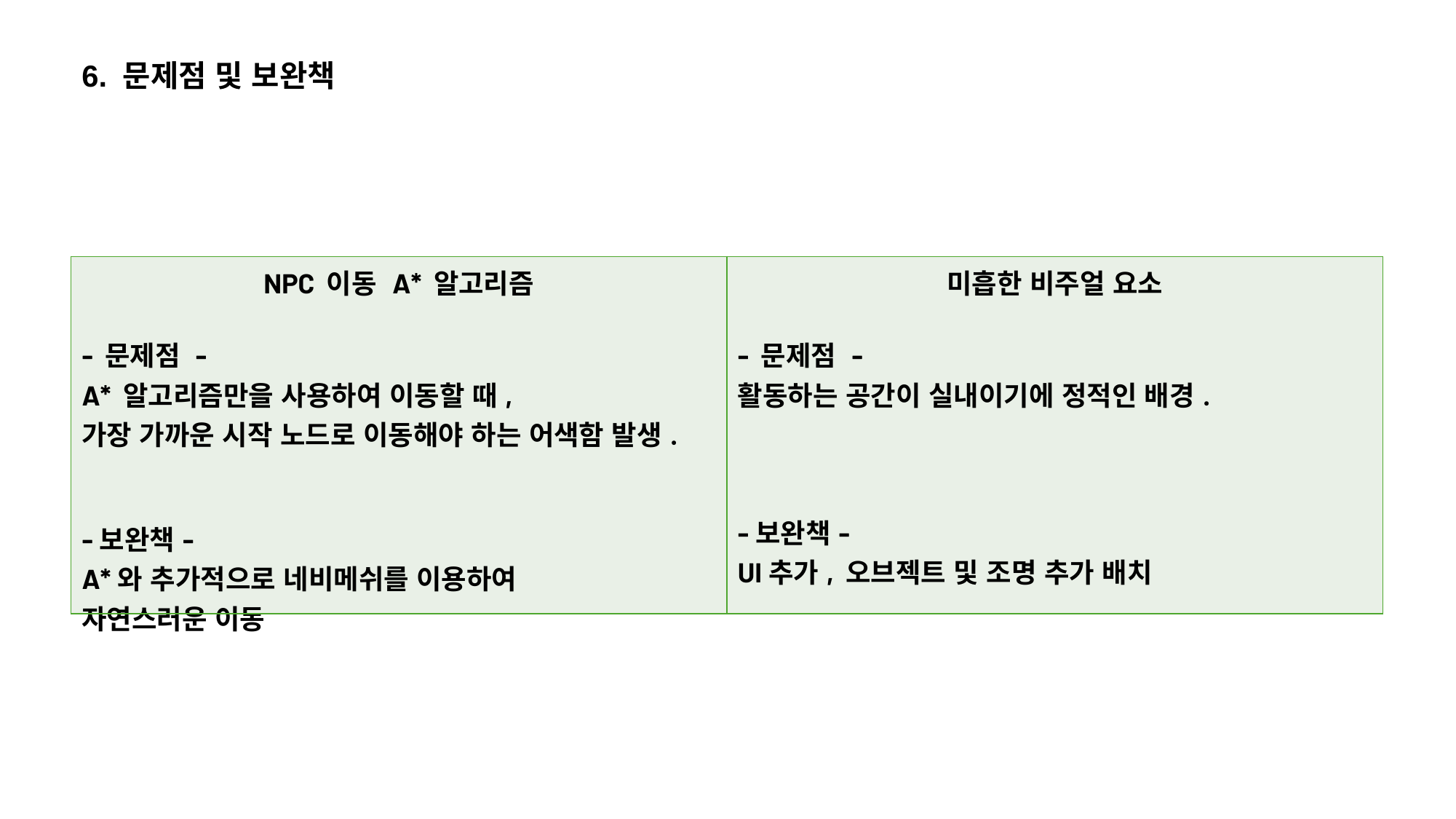

6. 문제점 및 보완책
| NPC 이동 A\* 알고리즘 - 문제점 - A\* 알고리즘만을 사용하여 이동할 때, 가장 가까운 시작 노드로 이동해야 하는 어색함 발생. -보완책- A\*와 추가적으로 네비메쉬를 이용하여 자연스러운 이동 | 미흡한 비주얼 요소 - 문제점 - 활동하는 공간이 실내이기에 정적인 배경. -보완책- UI추가, 오브젝트 및 조명 추가 배치 |
| --- | --- |